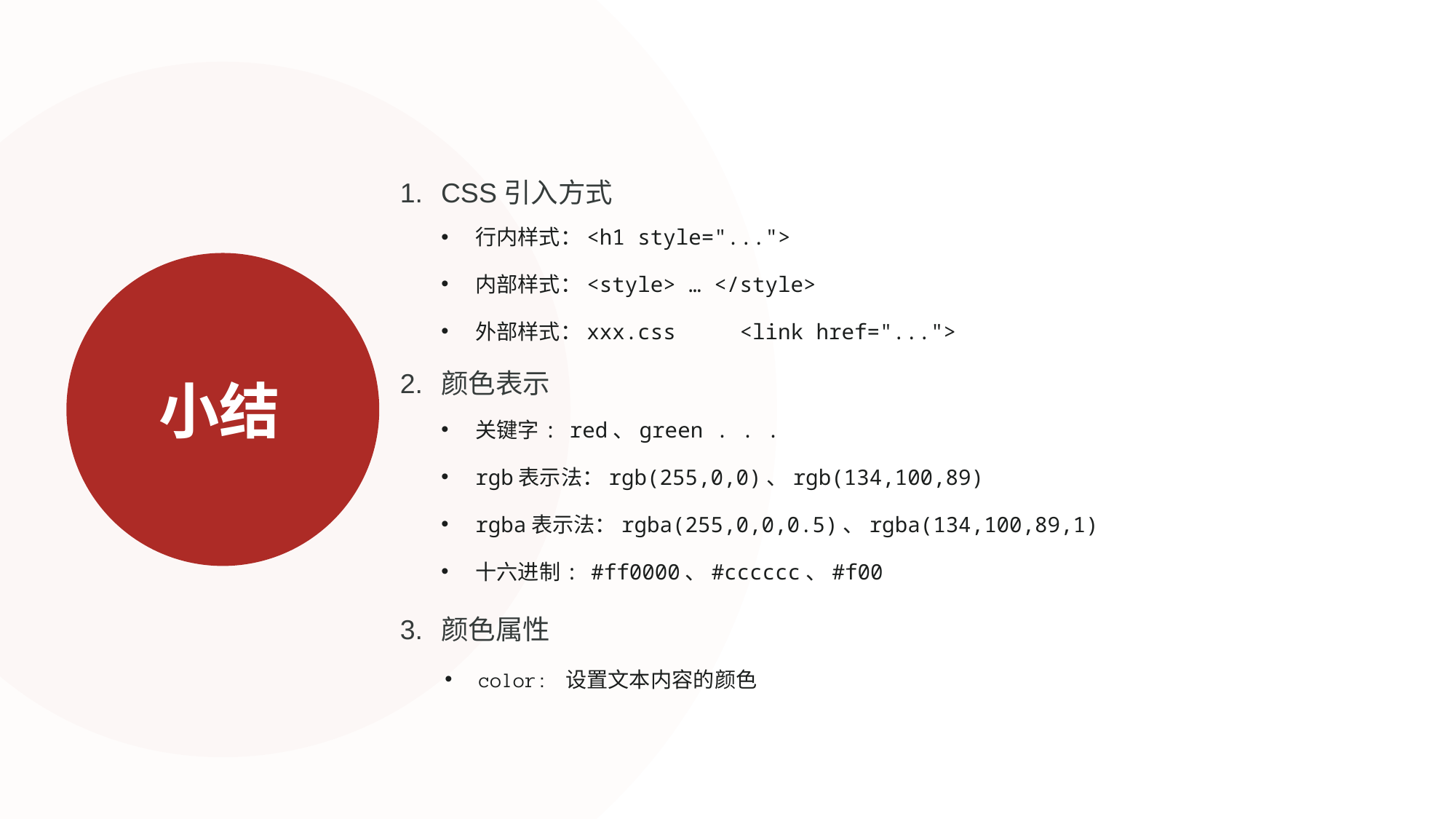

CSS引入方式

颜色表示

颜色属性
行内样式：<h1 style="...">
内部样式：<style> … </style>
外部样式：xxx.css     <link href="...">
关键字: red、green . . .
rgb表示法：rgb(255,0,0)、rgb(134,100,89)
rgba表示法：rgba(255,0,0,0.5)、rgba(134,100,89,1)
十六进制: #ff0000、#cccccc、#f00
color: 设置文本内容的颜色